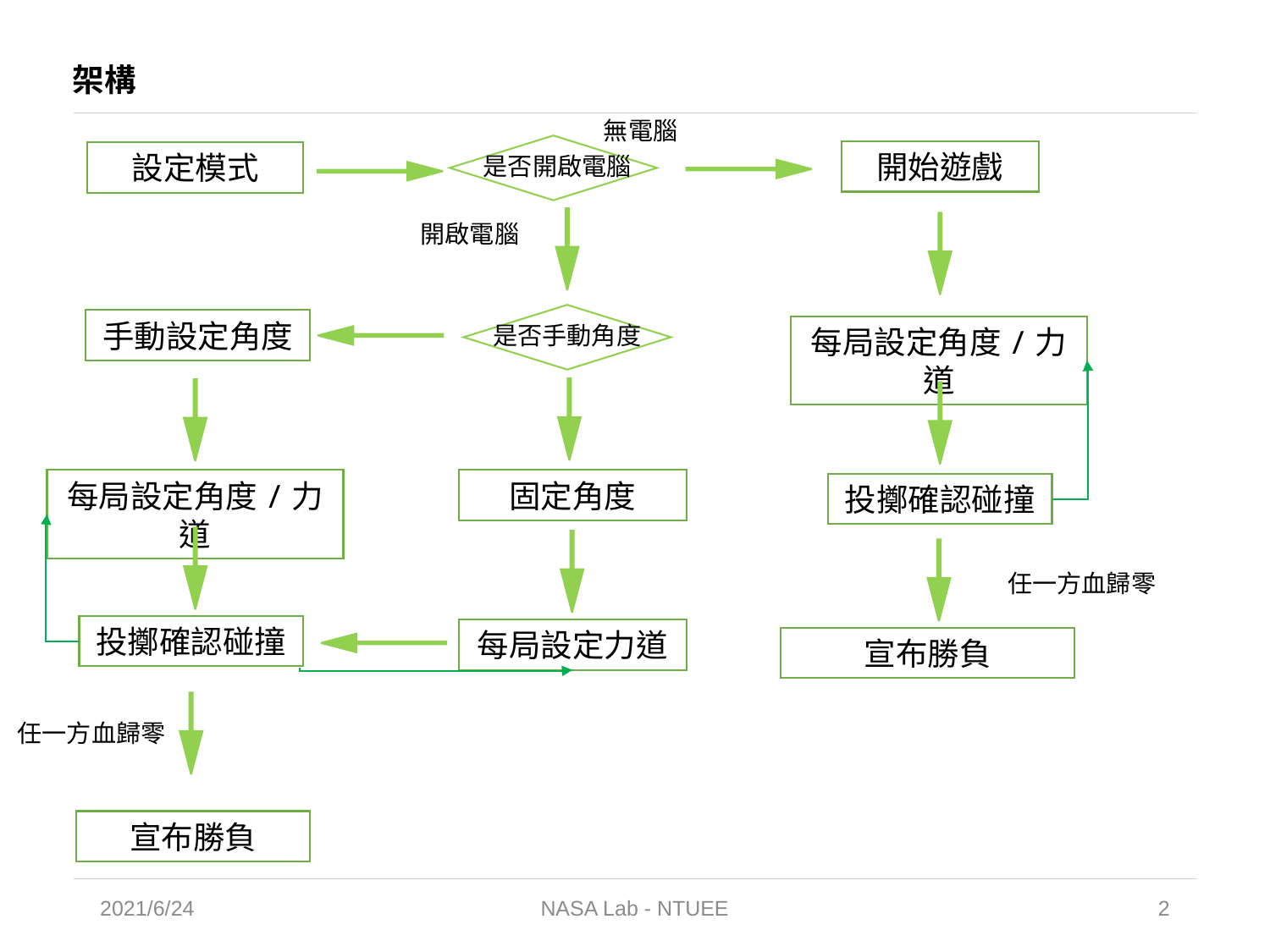

# 架構
無電腦

開始遊戲
設定模式
是否開啟電腦

開啟電腦

手動設定角度
是否手動角度
每局設定角度/力道

每局設定角度/力道
固定角度
投擲確認碰撞

任一方血歸零

投擲確認碰撞
每局設定力道
宣布勝負

任一方血歸零

宣布勝負
2021/6/24
NASA Lab - NTUEE
2